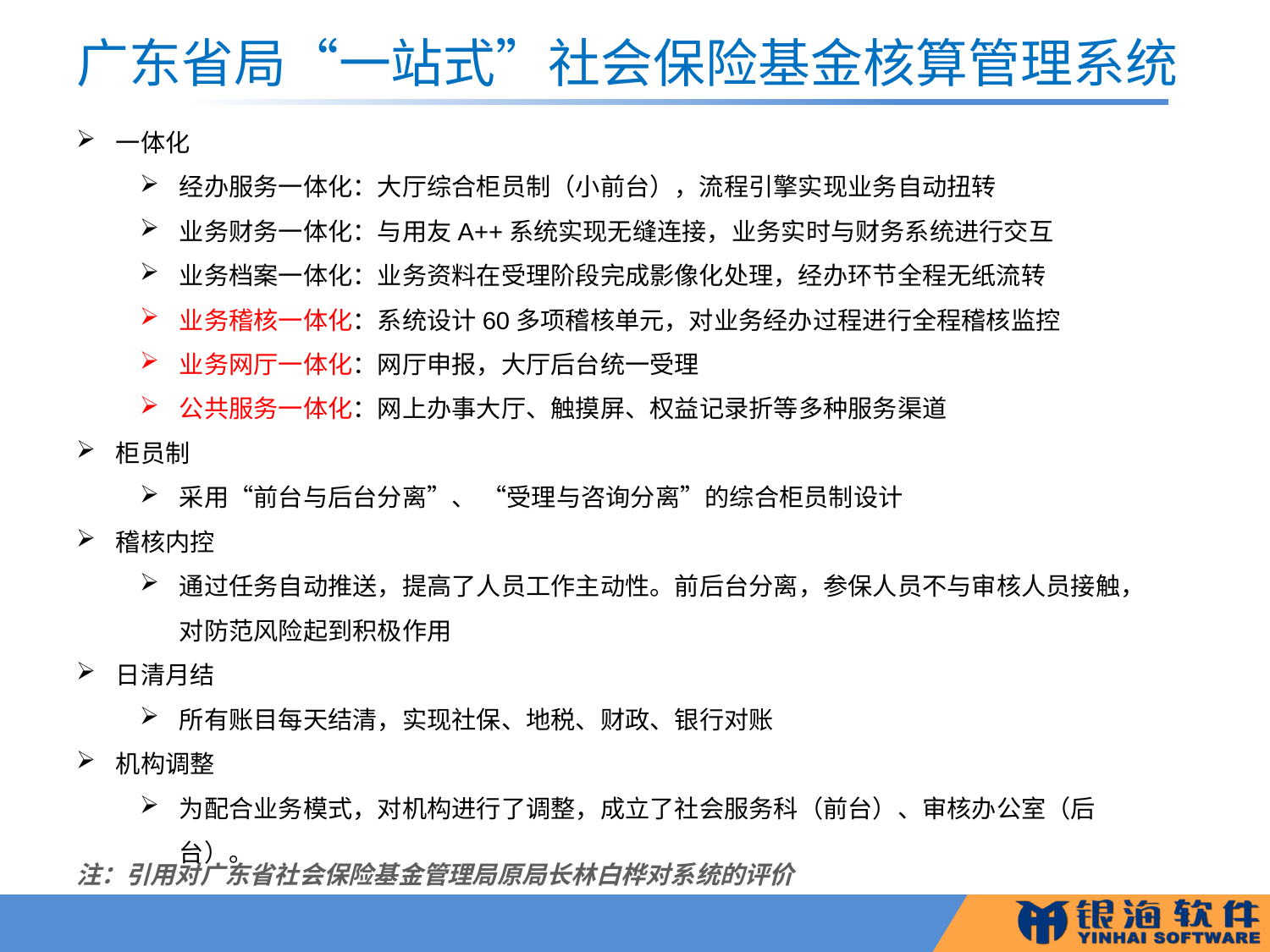

# 广东省局“一站式”社会保险基金核算管理系统
一体化
经办服务一体化：大厅综合柜员制（小前台），流程引擎实现业务自动扭转
业务财务一体化：与用友A++系统实现无缝连接，业务实时与财务系统进行交互
业务档案一体化：业务资料在受理阶段完成影像化处理，经办环节全程无纸流转
业务稽核一体化：系统设计60多项稽核单元，对业务经办过程进行全程稽核监控
业务网厅一体化：网厅申报，大厅后台统一受理
公共服务一体化：网上办事大厅、触摸屏、权益记录折等多种服务渠道
柜员制
采用“前台与后台分离”、 “受理与咨询分离”的综合柜员制设计
稽核内控
通过任务自动推送，提高了人员工作主动性。前后台分离，参保人员不与审核人员接触，对防范风险起到积极作用
日清月结
所有账目每天结清，实现社保、地税、财政、银行对账
机构调整
为配合业务模式，对机构进行了调整，成立了社会服务科（前台）、审核办公室（后台）。
注：引用对广东省社会保险基金管理局原局长林白桦对系统的评价